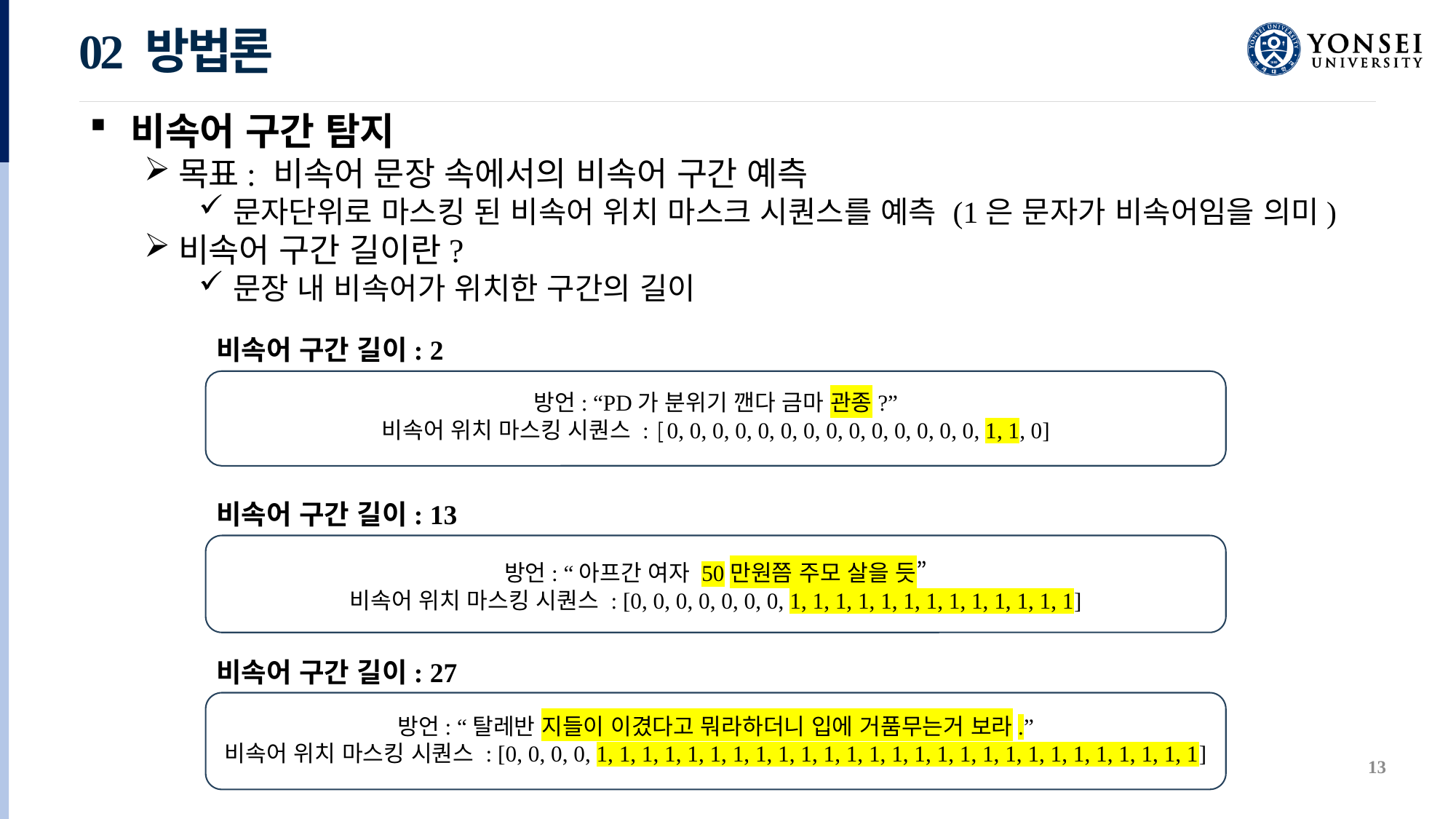

02 방법론
비속어 구간 탐지
목표: 비속어 문장 속에서의 비속어 구간 예측
문자단위로 마스킹 된 비속어 위치 마스크 시퀀스를 예측 (1은 문자가 비속어임을 의미)
비속어 구간 길이란?
문장 내 비속어가 위치한 구간의 길이
비속어 구간 길이: 2

방언: “PD가 분위기 깬다 금마 관종?”
비속어 위치 마스킹 시퀀스 : [0, 0, 0, 0, 0, 0, 0, 0, 0, 0, 0, 0, 0, 0, 1, 1, 0]
비속어 구간 길이: 13

방언: “아프간 여자 50만원쯤 주모 살을 듯”
비속어 위치 마스킹 시퀀스 : [0, 0, 0, 0, 0, 0, 0, 1, 1, 1, 1, 1, 1, 1, 1, 1, 1, 1, 1, 1]

비속어 구간 길이: 27

방언: “탈레반 지들이 이겼다고 뭐라하더니 입에 거품무는거 보라.”
비속어 위치 마스킹 시퀀스 : [0, 0, 0, 0, 1, 1, 1, 1, 1, 1, 1, 1, 1, 1, 1, 1, 1, 1, 1, 1, 1, 1, 1, 1, 1, 1, 1, 1, 1, 1, 1]
13